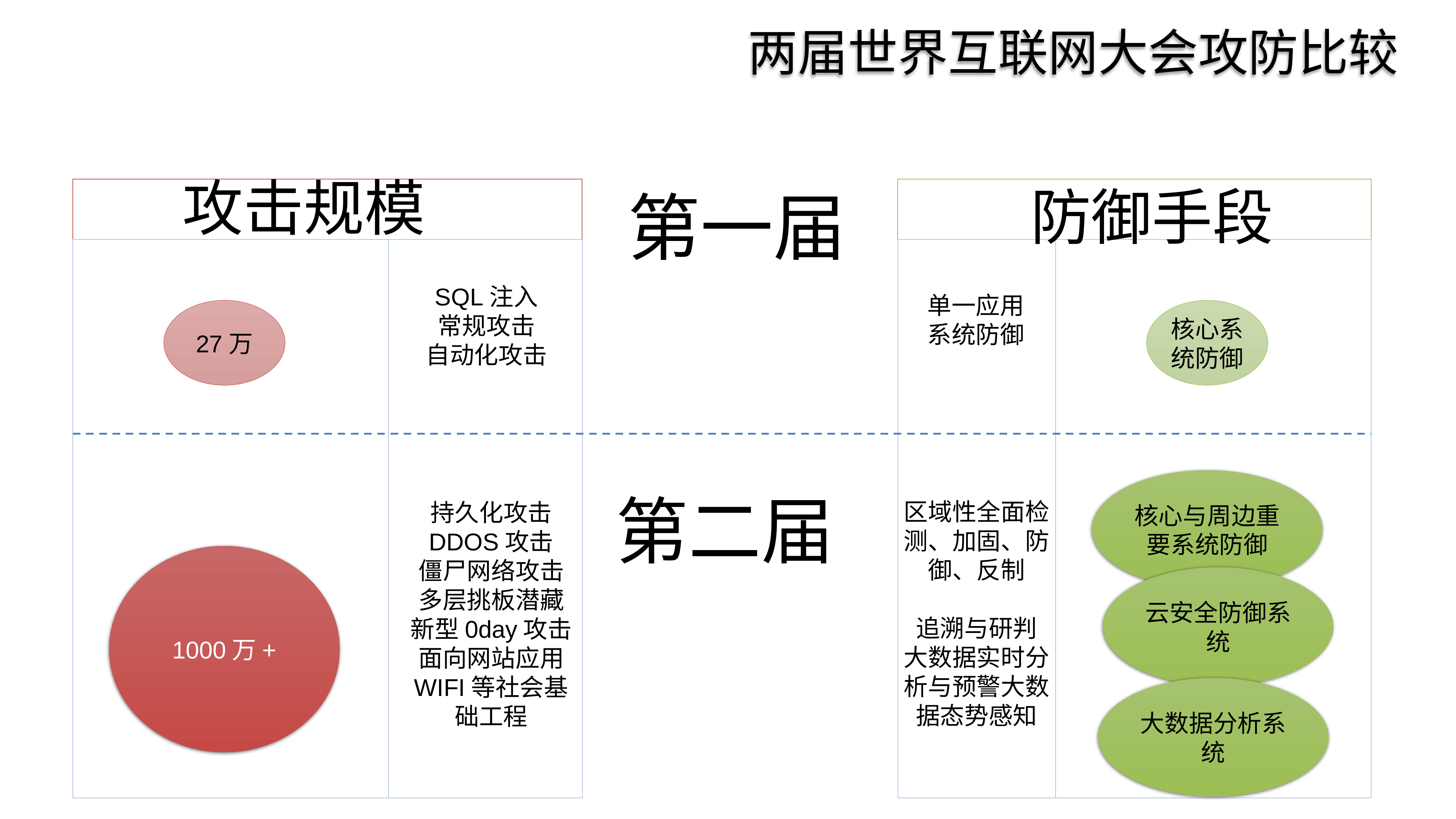

两届世界互联网大会攻防比较
攻击规模
防御手段

第一届

SQL注入
常规攻击
自动化攻击
单一应用系统防御
27万
核心系统防御
核心与周边重要系统防御
第二届
区域性全面检测、加固、防御、反制

追溯与研判
大数据实时分析与预警大数据态势感知
持久化攻击
DDOS攻击
僵尸网络攻击
多层挑板潜藏
新型0day攻击
面向网站应用
WIFI等社会基础工程
1000万+
云安全防御系统
大数据分析系统